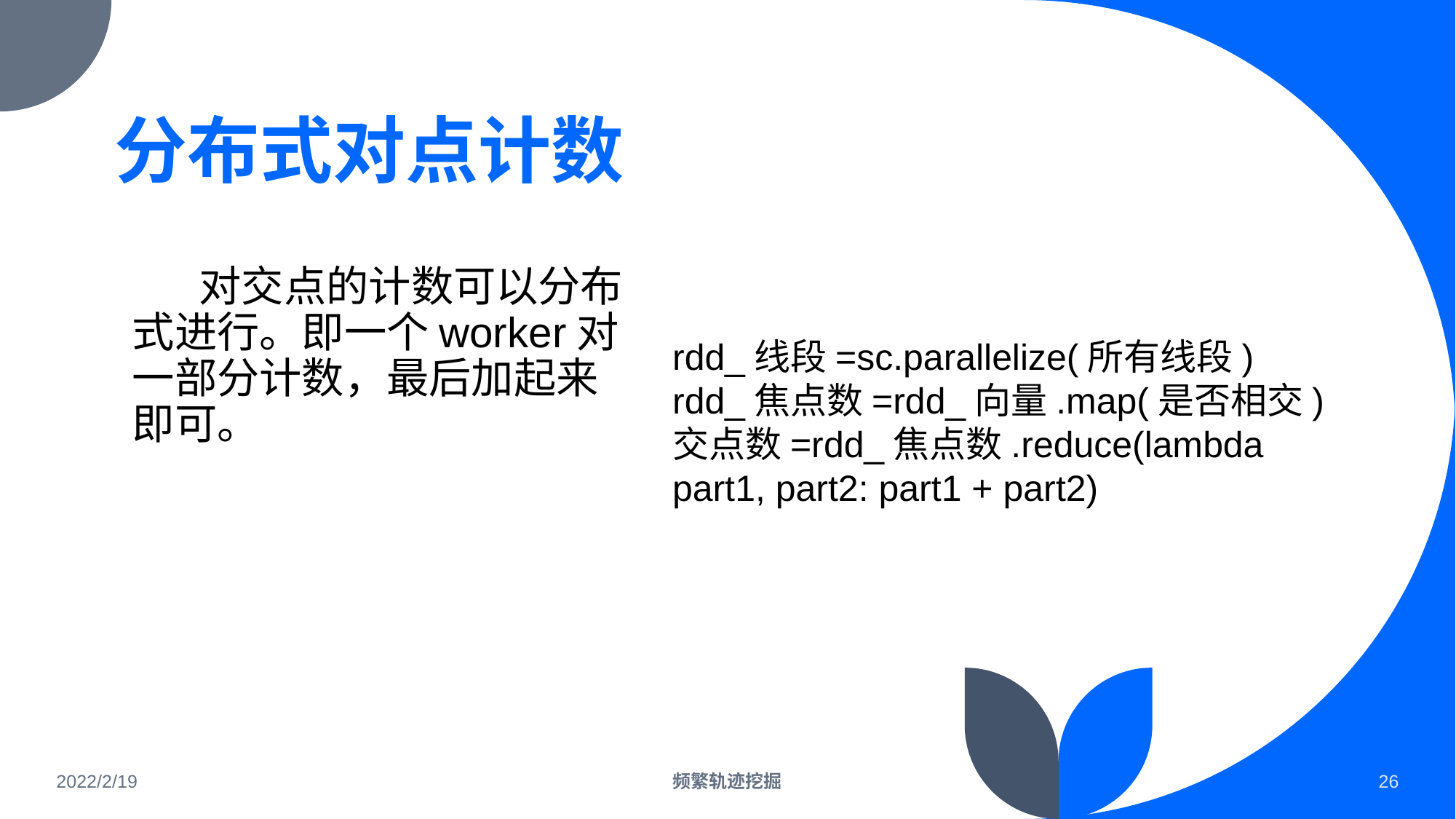

# 分布式对点计数
      对交点的计数可以分布式进行。即一个worker对一部分计数，最后加起来即可。
rdd_线段=sc.parallelize(所有线段)
rdd_焦点数=rdd_向量.map(是否相交)
交点数=rdd_焦点数.reduce(lambda part1, part2: part1 + part2)
2022/2/19
频繁轨迹挖掘
26